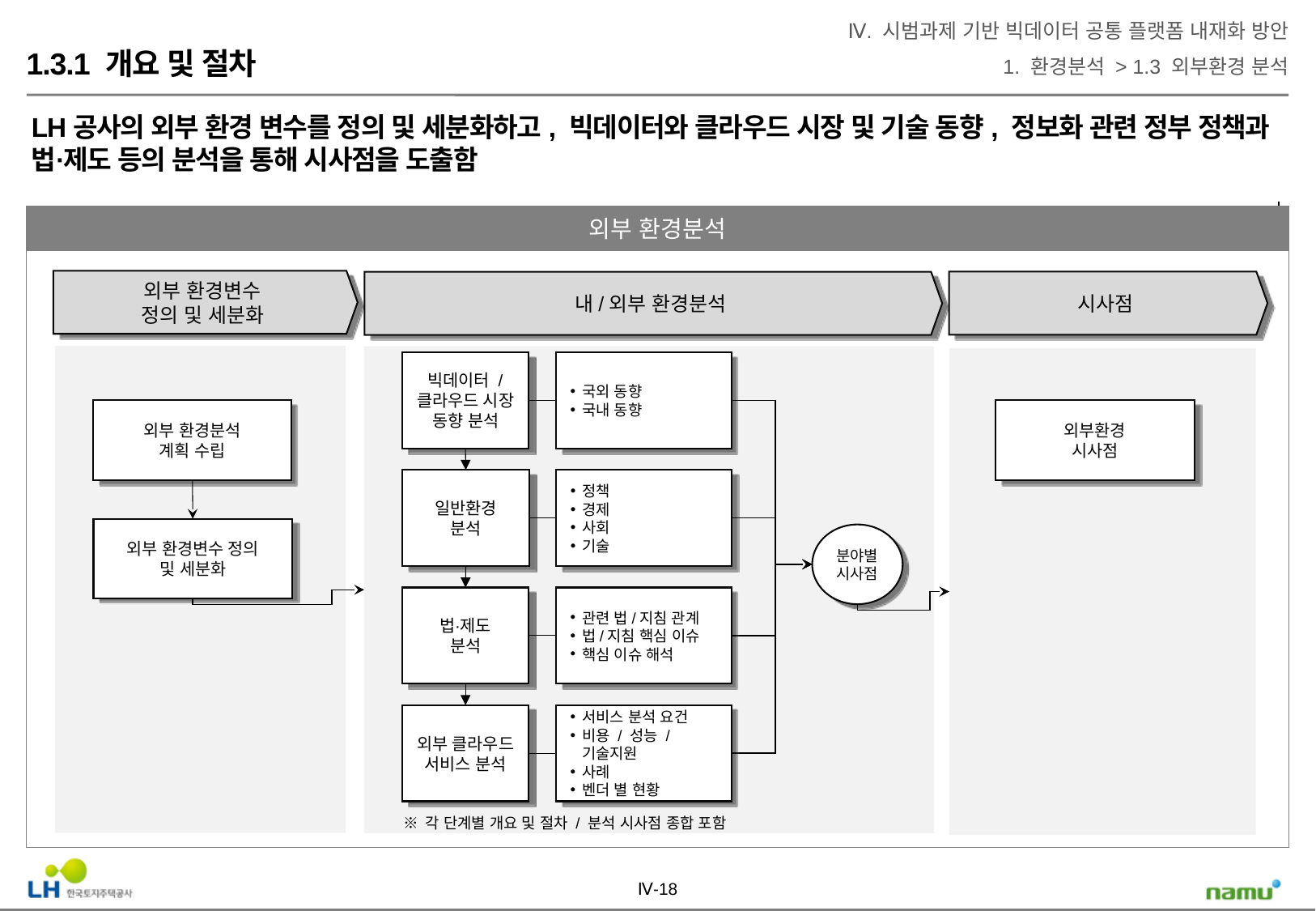

Ⅳ. 시범과제 기반 빅데이터 공통 플랫폼 내재화 방안
1. 환경분석 > 1.3 외부환경 분석
1.3.1 개요 및 절차
LH공사의 외부 환경 변수를 정의 및 세분화하고, 빅데이터와 클라우드 시장 및 기술 동향, 정보화 관련 정부 정책과 법∙제도 등의 분석을 통해 시사점을 도출함
외부 환경분석

외부 환경변수
정의 및 세분화
시사점
내/외부 환경분석

빅데이터 / 클라우드 시장
동향 분석
국외 동향
국내 동향
외부 환경분석
계획 수립
외부환경
시사점
일반환경
분석
정책
경제
사회
기술
외부 환경변수 정의
및 세분화
분야별
시사점
법∙제도
분석
관련 법/지침 관계
법/지침 핵심 이슈
핵심 이슈 해석
외부 클라우드
서비스 분석
서비스 분석 요건
비용 / 성능 / 기술지원
사례
벤더 별 현황
※ 각 단계별 개요 및 절차 / 분석 시사점 종합 포함